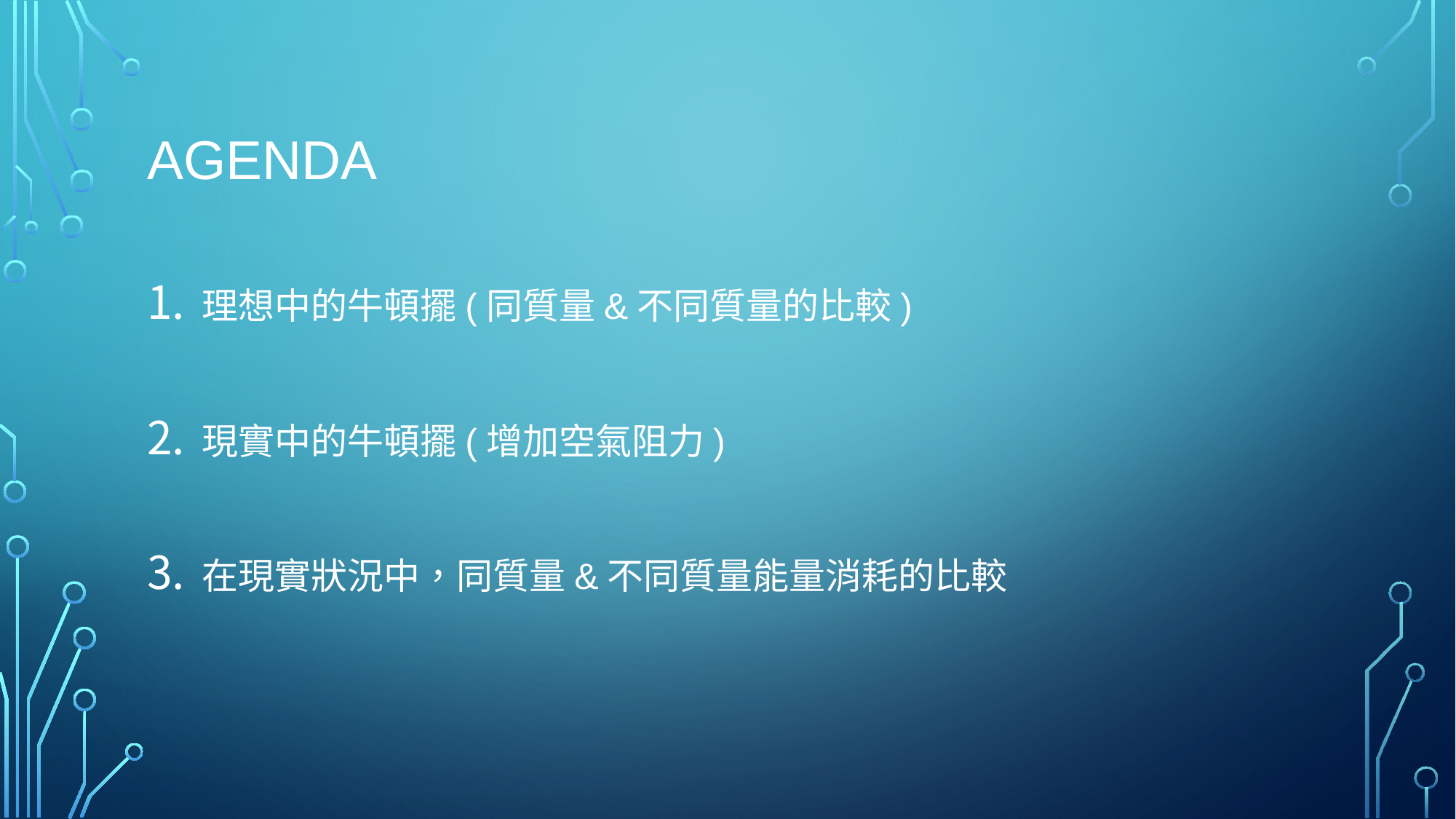

# agenda
理想中的牛頓擺(同質量&不同質量的比較)

現實中的牛頓擺(增加空氣阻力)

在現實狀況中，同質量&不同質量能量消耗的比較